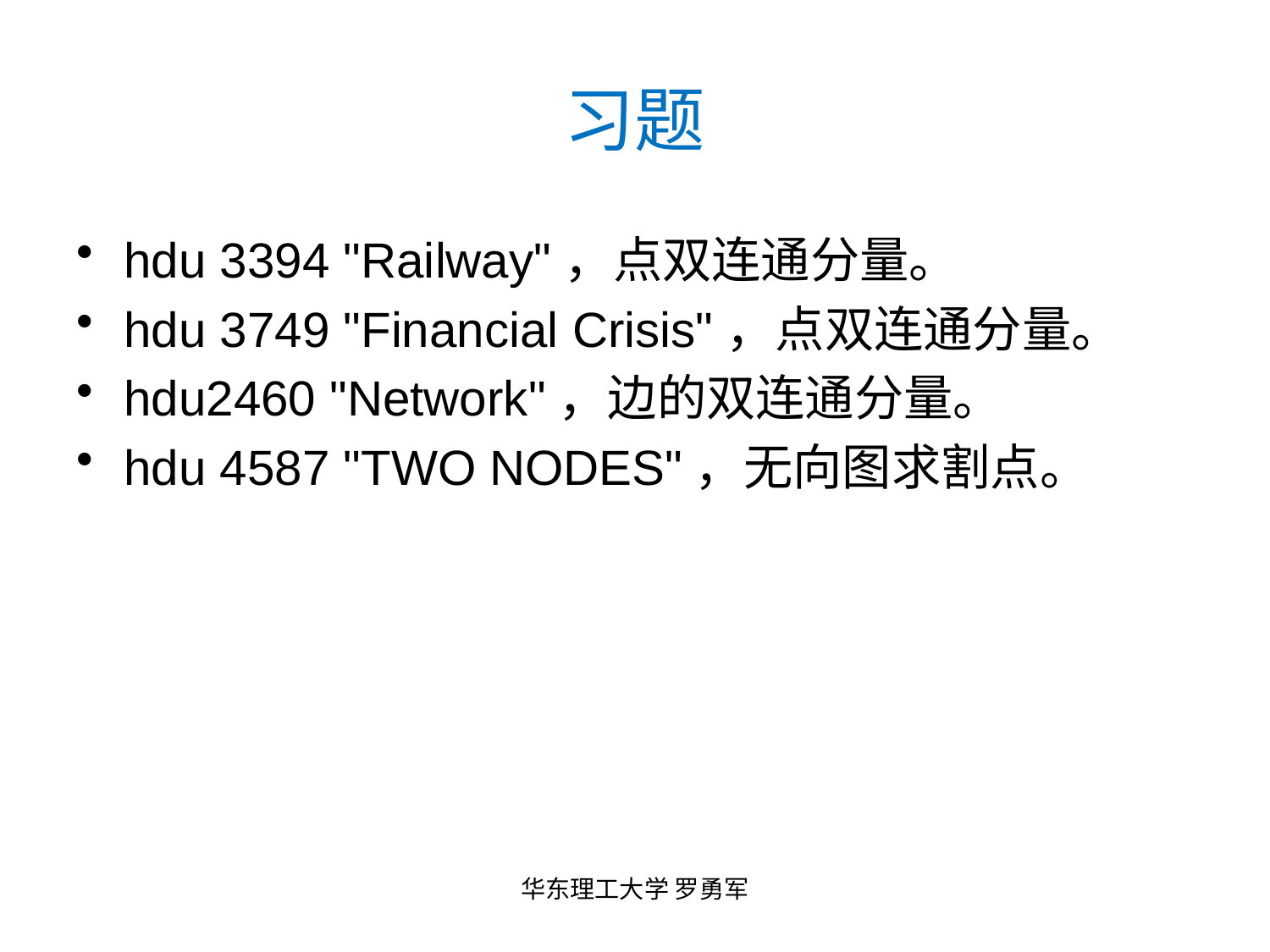

# 习题
hdu 3394 "Railway"，点双连通分量。
hdu 3749 "Financial Crisis"，点双连通分量。
hdu2460 "Network"，边的双连通分量。
hdu 4587 "TWO NODES"，无向图求割点。

华东理工大学 罗勇军